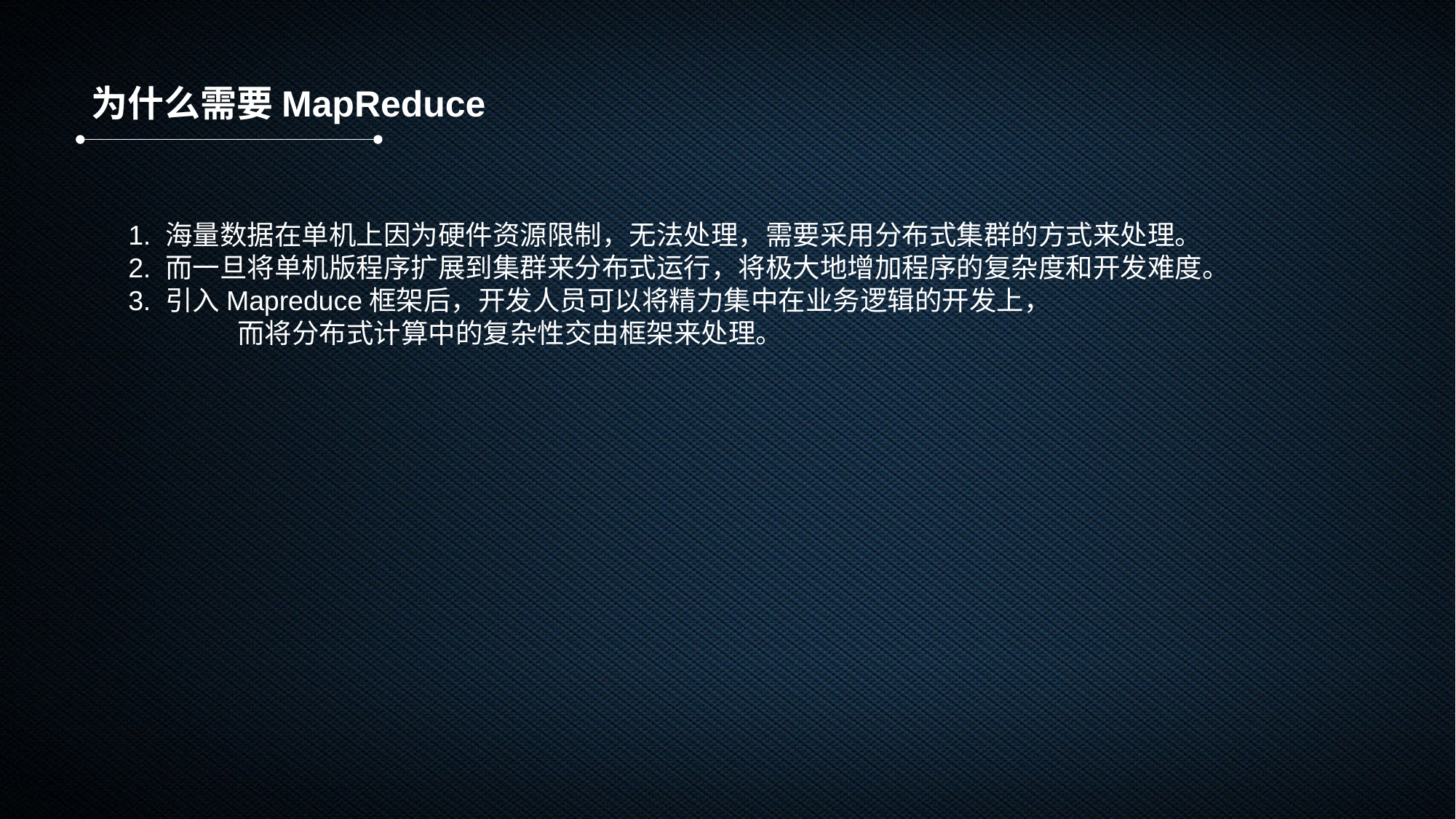

为什么需要MapReduce
1. 海量数据在单机上因为硬件资源限制，无法处理，需要采用分布式集群的方式来处理。
2. 而一旦将单机版程序扩展到集群来分布式运行，将极大地增加程序的复杂度和开发难度。
3. 引入Mapreduce框架后，开发人员可以将精力集中在业务逻辑的开发上，
	而将分布式计算中的复杂性交由框架来处理。